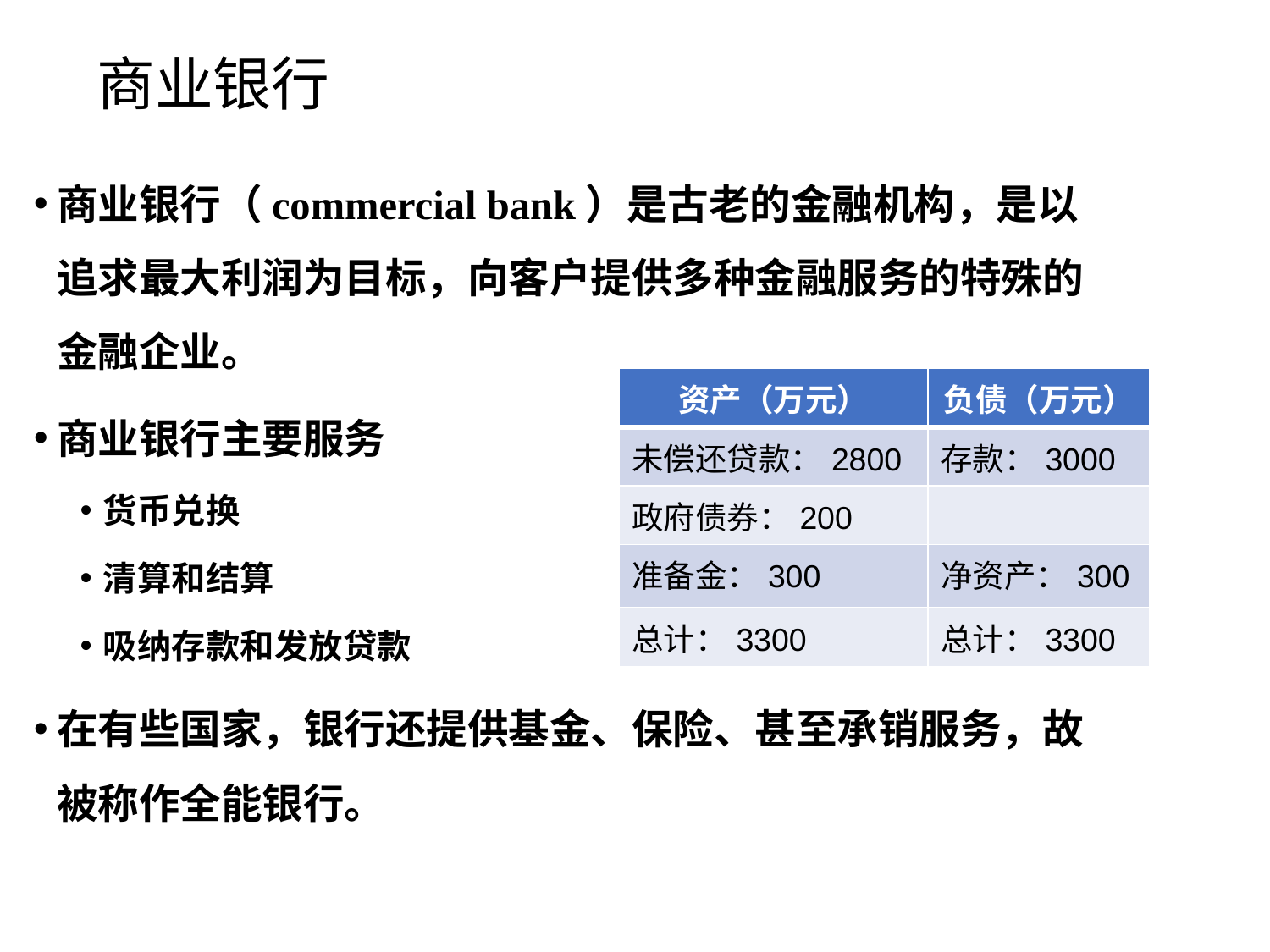

# 商业银行
商业银行（commercial bank）是古老的金融机构，是以追求最大利润为目标，向客户提供多种金融服务的特殊的金融企业。
商业银行主要服务
货币兑换
清算和结算
吸纳存款和发放贷款
在有些国家，银行还提供基金、保险、甚至承销服务，故被称作全能银行。
| 资产（万元） | 负债（万元） |
| --- | --- |
| 未偿还贷款：2800 | 存款：3000 |
| 政府债券：200 |  |
| 准备金：300 | 净资产：300 |
| 总计：3300 | 总计：3300 |